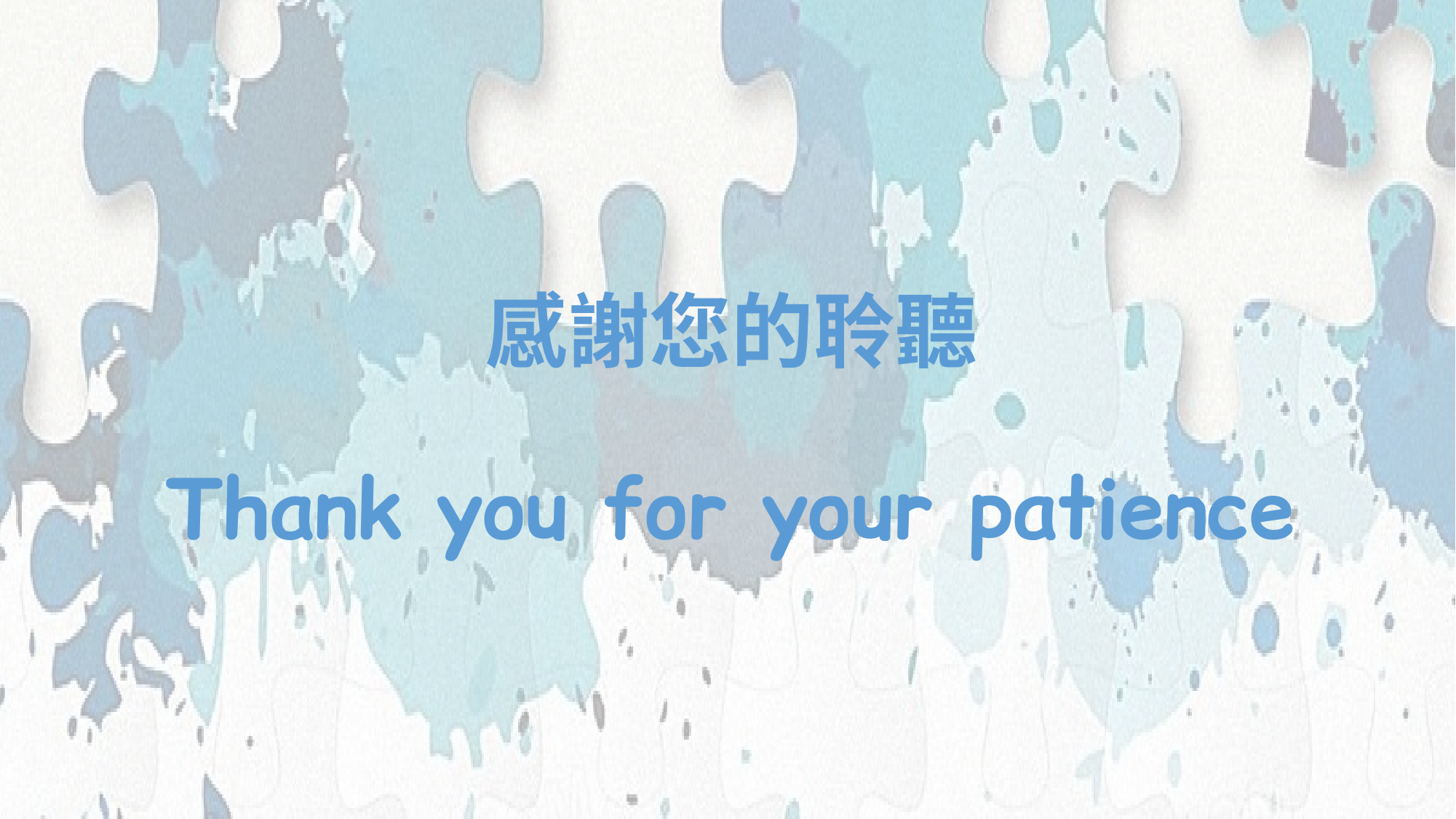

# 感謝您的聆聽 Thank you for your patience